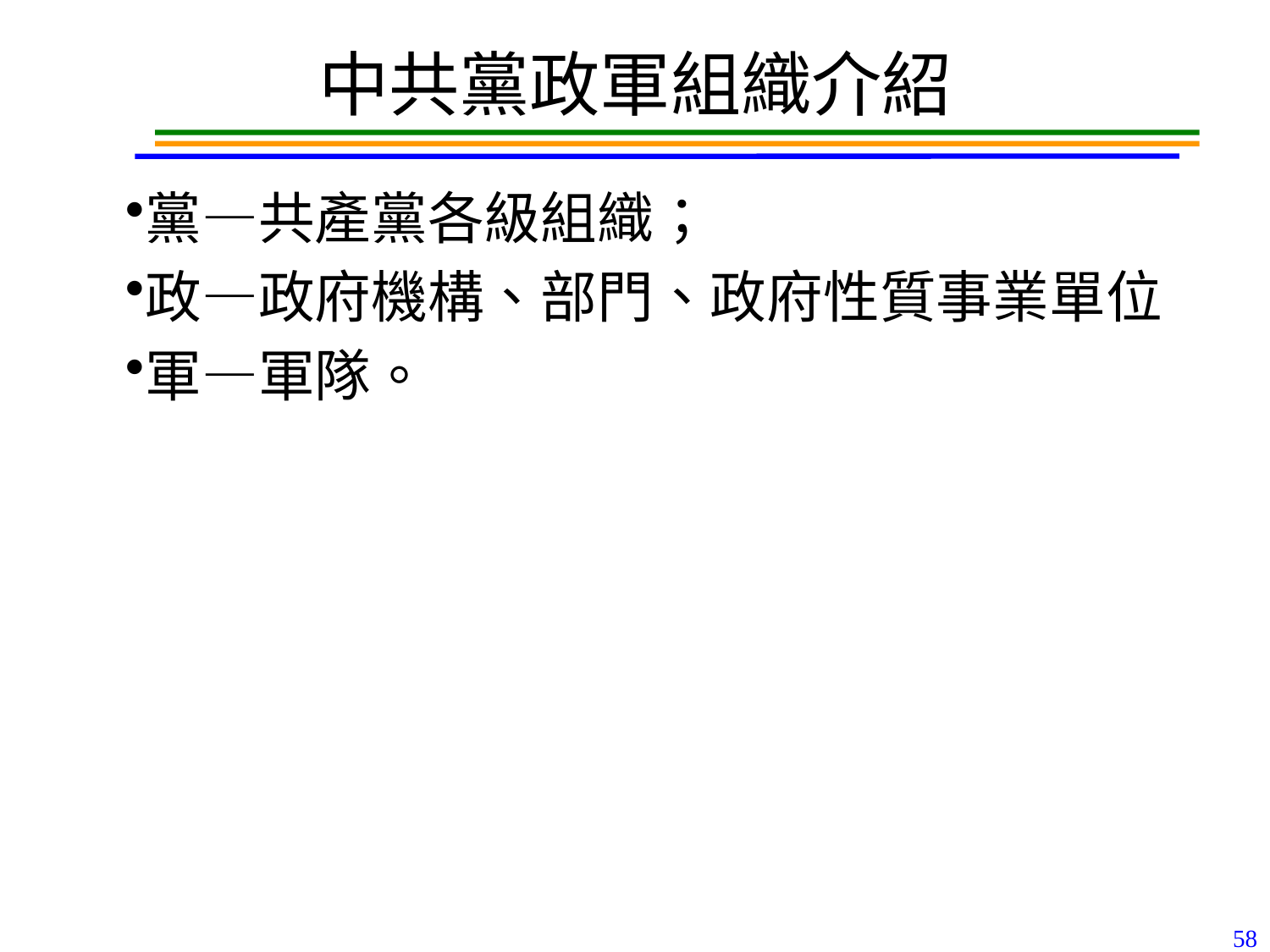

# 中共黨政軍組織介紹
黨—共產黨各級組織；
政—政府機構、部門、政府性質事業單位
軍—軍隊。

58